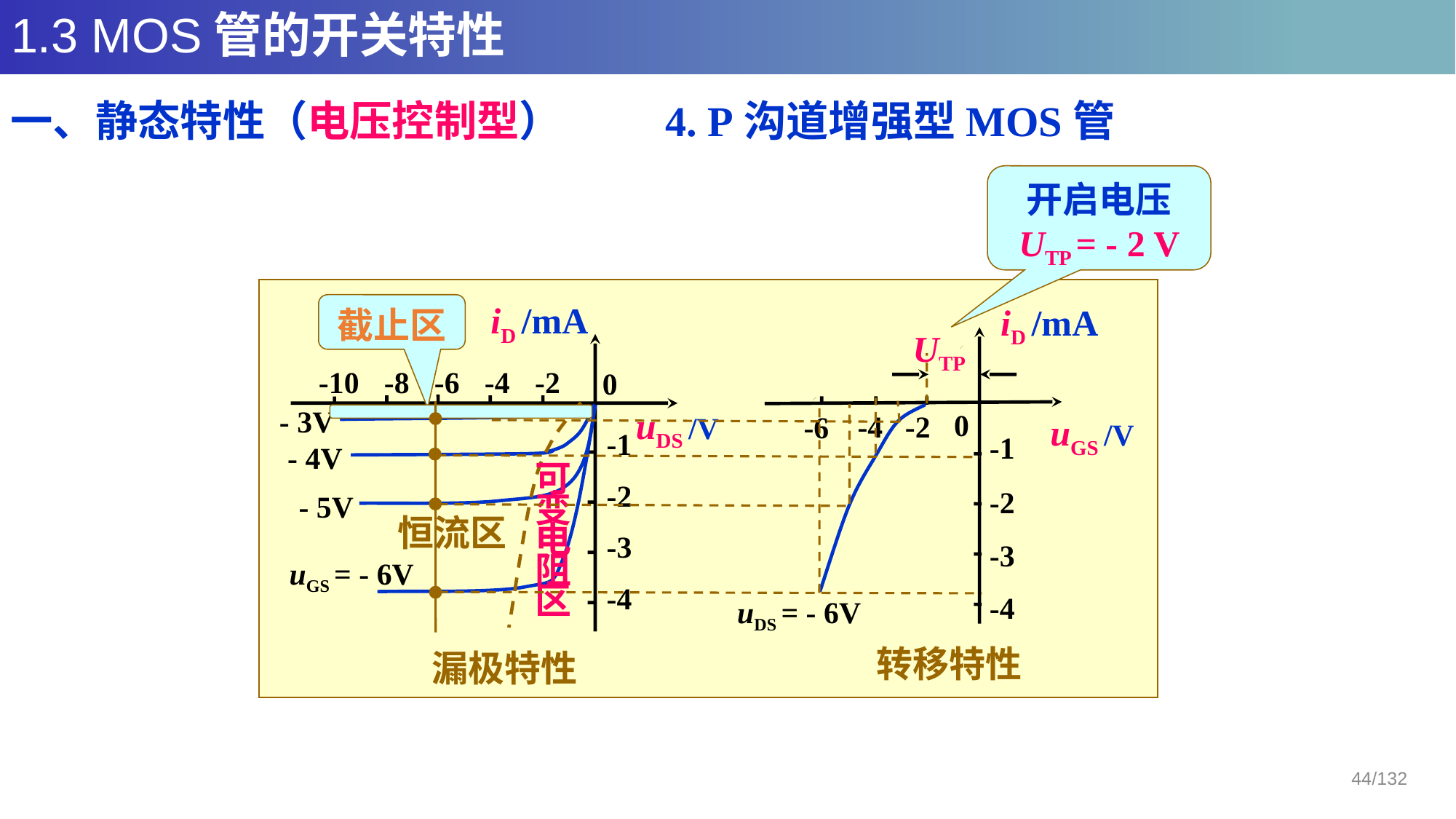

# 1.3 MOS管的开关特性
一、静态特性（电压控制型）	4. P沟道增强型MOS管
开启电压
UTP = - 2 V

iD /mA
iD /mA
截止区
UTP

-6
-4
-2
-10
-8
0

- 3V
uDS /V

0

-4
-2

-6

uGS /V

-1

-1
- 4V

可
变
电
阻
区
-2
-2
- 5V

恒流区
-3
-3
uGS = - 6V
-4
-4

uDS = - 6V

      转移特性
      漏极特性
44/132